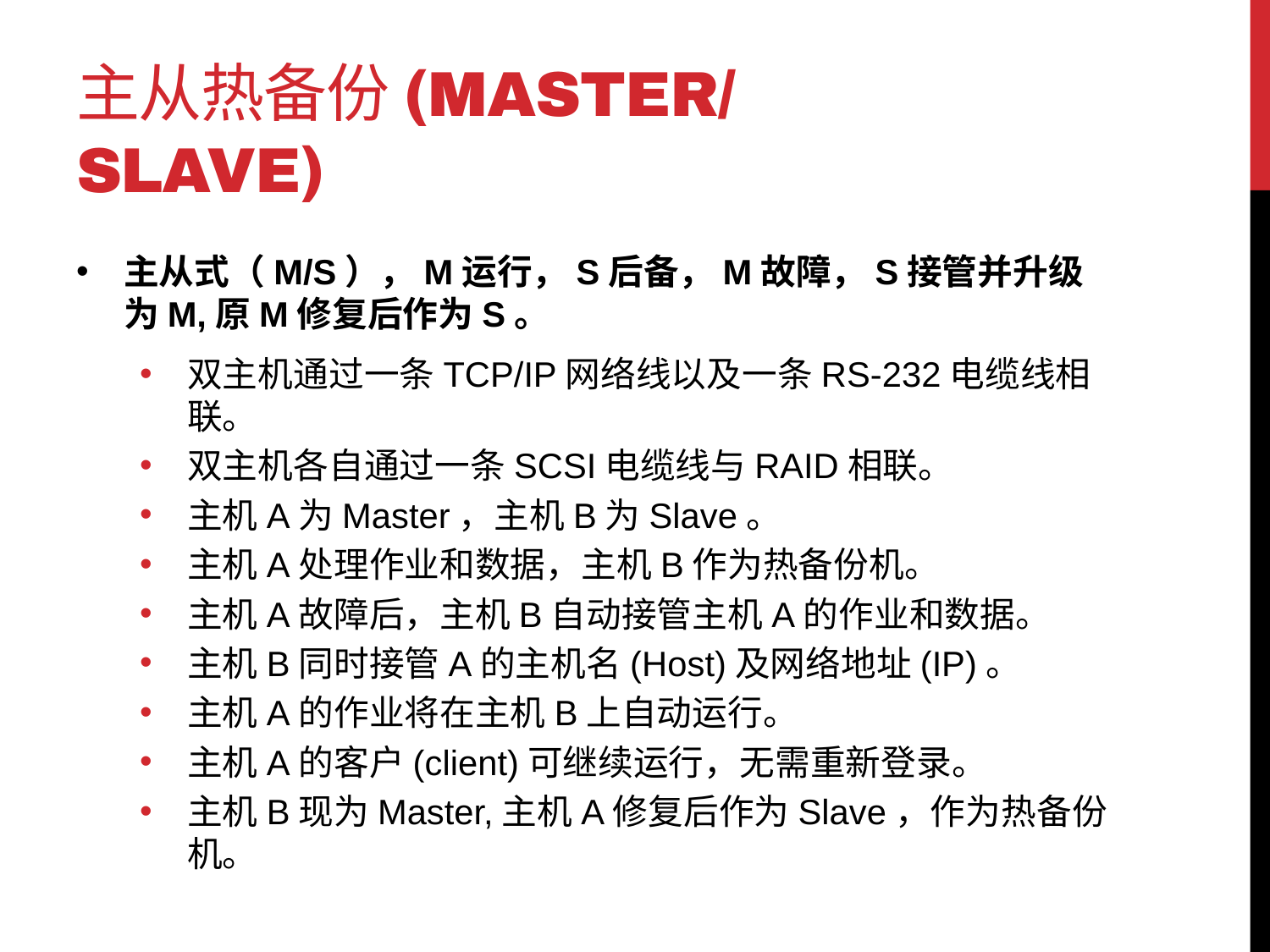

# 主从热备份(Master/Slave)
主从式（M/S），M运行，S后备，M故障，S接管并升级为M,原M修复后作为S。
双主机通过一条TCP/IP网络线以及一条RS-232电缆线相联。
双主机各自通过一条SCSI电缆线与RAID相联。
主机A为Master，主机B为Slave。
主机A处理作业和数据，主机B作为热备份机。
主机A故障后，主机B自动接管主机A的作业和数据。
主机B同时接管A的主机名(Host)及网络地址(IP)。
主机A的作业将在主机B上自动运行。
主机A的客户(client)可继续运行，无需重新登录。
主机B现为Master,主机A修复后作为Slave，作为热备份机。